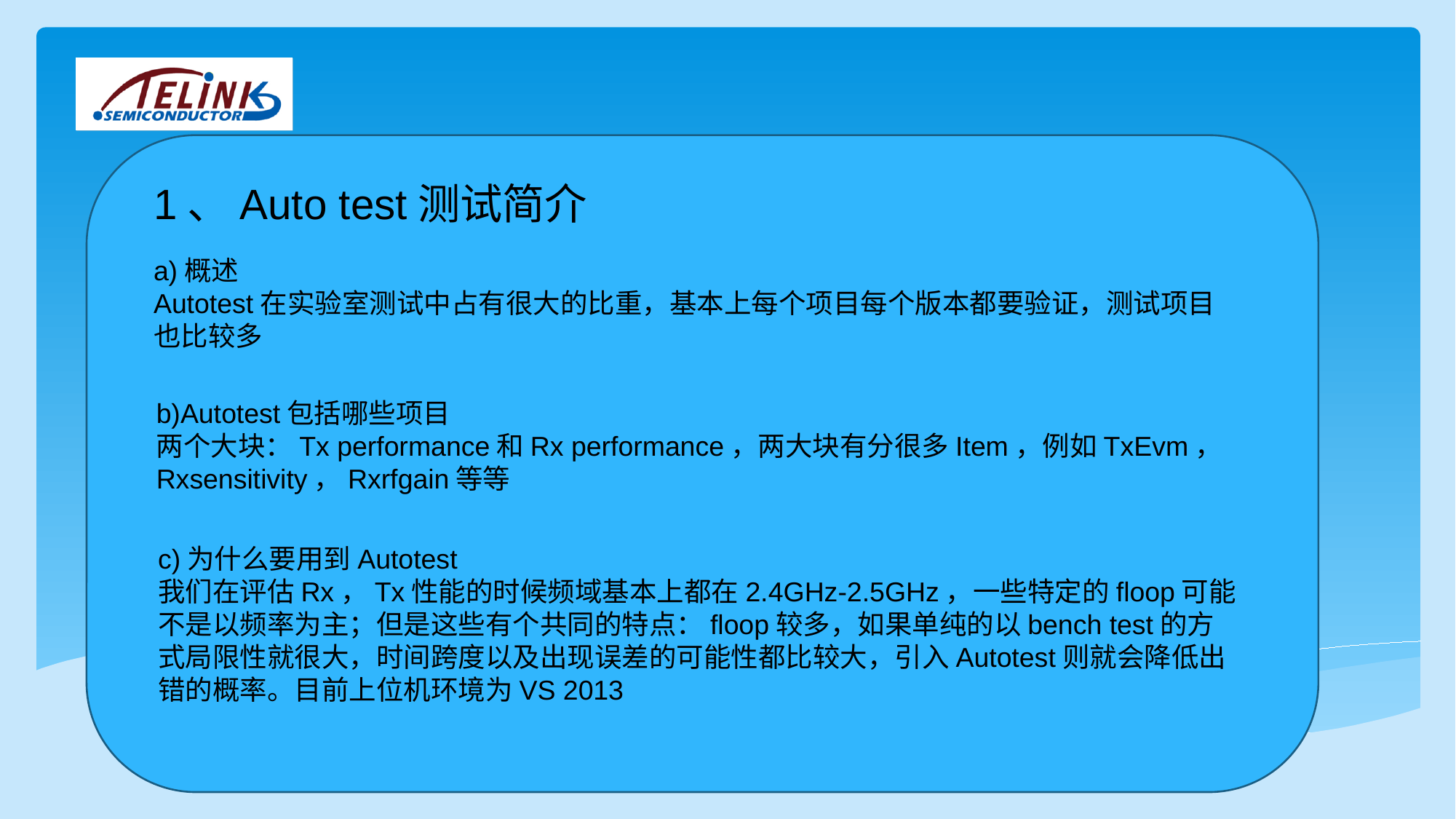

1、Auto test测试简介
a)概述
Autotest在实验室测试中占有很大的比重，基本上每个项目每个版本都要验证，测试项目也比较多
b)Autotest包括哪些项目
两个大块：Tx performance和Rx performance，两大块有分很多Item，例如TxEvm，Rxsensitivity，Rxrfgain等等
c)为什么要用到Autotest
我们在评估Rx，Tx性能的时候频域基本上都在2.4GHz-2.5GHz，一些特定的floop可能不是以频率为主；但是这些有个共同的特点：floop较多，如果单纯的以bench test的方式局限性就很大，时间跨度以及出现误差的可能性都比较大，引入Autotest则就会降低出错的概率。目前上位机环境为VS 2013